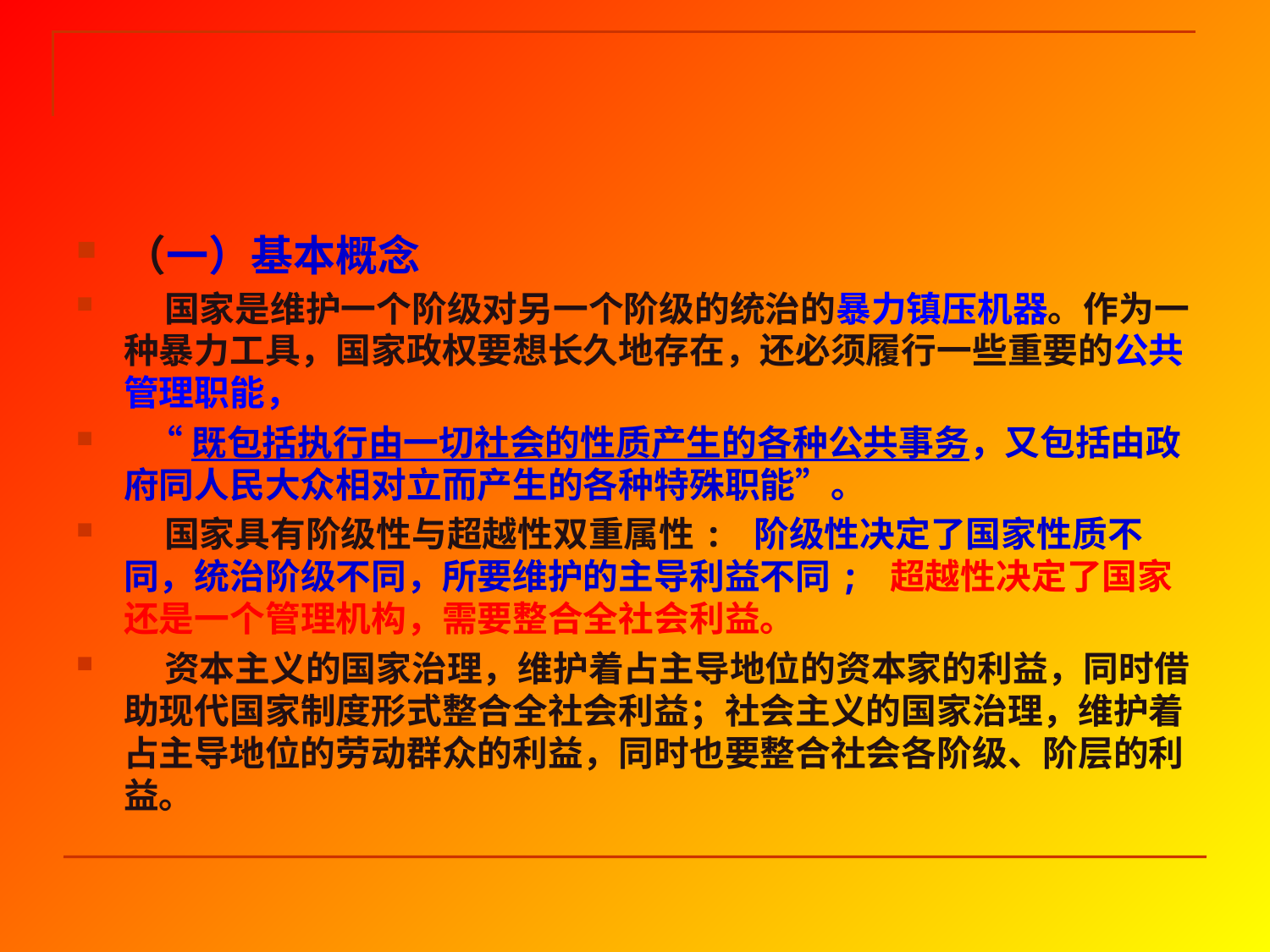

#
（一）基本概念
    国家是维护一个阶级对另一个阶级的统治的暴力镇压机器。作为一种暴力工具，国家政权要想长久地存在，还必须履行一些重要的公共管理职能，
   “既包括执行由一切社会的性质产生的各种公共事务，又包括由政府同人民大众相对立而产生的各种特殊职能”。
    国家具有阶级性与超越性双重属性: 阶级性决定了国家性质不同，统治阶级不同，所要维护的主导利益不同; 超越性决定了国家还是一个管理机构，需要整合全社会利益。
    资本主义的国家治理，维护着占主导地位的资本家的利益，同时借助现代国家制度形式整合全社会利益；社会主义的国家治理，维护着占主导地位的劳动群众的利益，同时也要整合社会各阶级、阶层的利益。